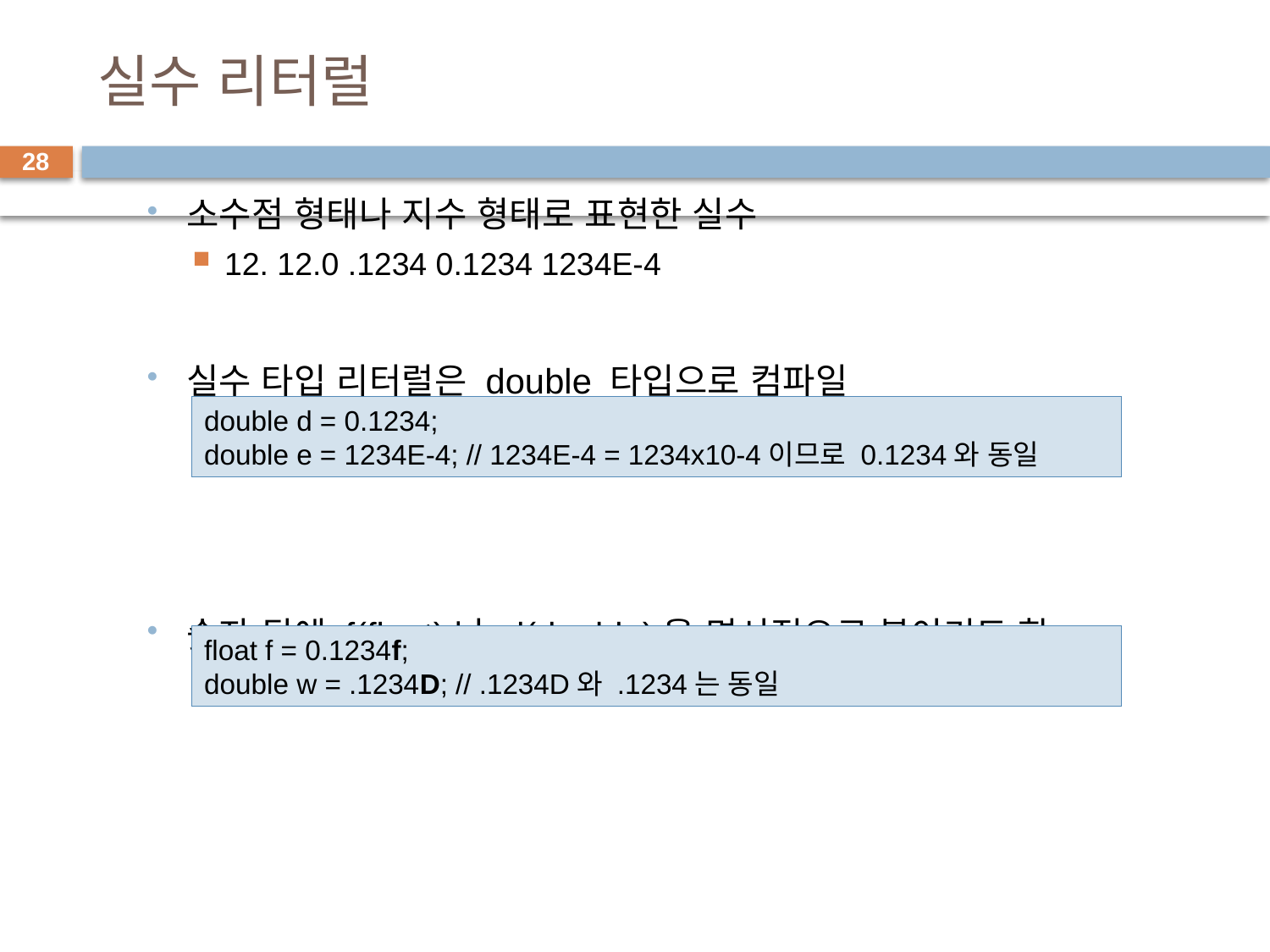

# 실수 리터럴
28
소수점 형태나 지수 형태로 표현한 실수
12. 12.0 .1234 0.1234 1234E-4

실수 타입 리터럴은 double 타입으로 컴파일

숫자 뒤에 f(float)나 d(double)을 명시적으로 붙이기도 함

double d = 0.1234;
double e = 1234E-4; // 1234E-4 = 1234x10-4이므로 0.1234와 동일
float f = 0.1234f;
double w = .1234D; // .1234D와 .1234는 동일